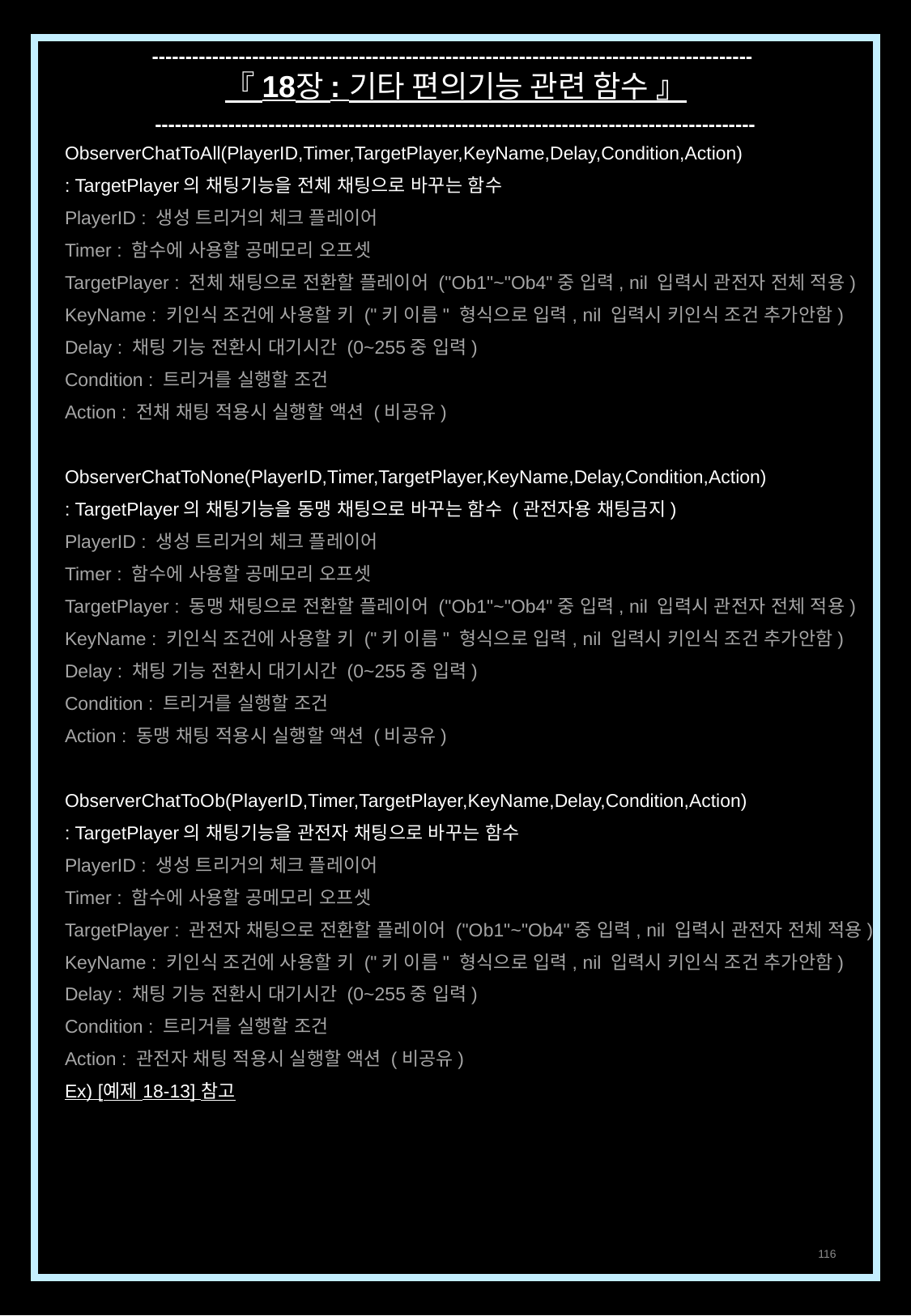

------------------------------------------------------------------------------------------
『 18장 : 기타 편의기능 관련 함수 』
------------------------------------------------------------------------------------------

ObserverChatToAll(PlayerID,Timer,TargetPlayer,KeyName,Delay,Condition,Action)
: TargetPlayer의 채팅기능을 전체 채팅으로 바꾸는 함수
PlayerID : 생성 트리거의 체크 플레이어
Timer : 함수에 사용할 공메모리 오프셋
TargetPlayer : 전체 채팅으로 전환할 플레이어 ("Ob1"~"Ob4"중 입력, nil 입력시 관전자 전체 적용)
KeyName : 키인식 조건에 사용할 키 ("키 이름" 형식으로 입력, nil 입력시 키인식 조건 추가안함)
Delay : 채팅 기능 전환시 대기시간 (0~255중 입력)
Condition : 트리거를 실행할 조건
Action : 전채 채팅 적용시 실행할 액션 (비공유)

ObserverChatToNone(PlayerID,Timer,TargetPlayer,KeyName,Delay,Condition,Action)
: TargetPlayer의 채팅기능을 동맹 채팅으로 바꾸는 함수 (관전자용 채팅금지)
PlayerID : 생성 트리거의 체크 플레이어
Timer : 함수에 사용할 공메모리 오프셋
TargetPlayer : 동맹 채팅으로 전환할 플레이어 ("Ob1"~"Ob4"중 입력, nil 입력시 관전자 전체 적용)
KeyName : 키인식 조건에 사용할 키 ("키 이름" 형식으로 입력, nil 입력시 키인식 조건 추가안함)
Delay : 채팅 기능 전환시 대기시간 (0~255중 입력)
Condition : 트리거를 실행할 조건
Action : 동맹 채팅 적용시 실행할 액션 (비공유)

ObserverChatToOb(PlayerID,Timer,TargetPlayer,KeyName,Delay,Condition,Action)
: TargetPlayer의 채팅기능을 관전자 채팅으로 바꾸는 함수
PlayerID : 생성 트리거의 체크 플레이어
Timer : 함수에 사용할 공메모리 오프셋
TargetPlayer : 관전자 채팅으로 전환할 플레이어 ("Ob1"~"Ob4"중 입력, nil 입력시 관전자 전체 적용)
KeyName : 키인식 조건에 사용할 키 ("키 이름" 형식으로 입력, nil 입력시 키인식 조건 추가안함)
Delay : 채팅 기능 전환시 대기시간 (0~255중 입력)
Condition : 트리거를 실행할 조건
Action : 관전자 채팅 적용시 실행할 액션 (비공유)
Ex) [예제 18-13] 참고
116